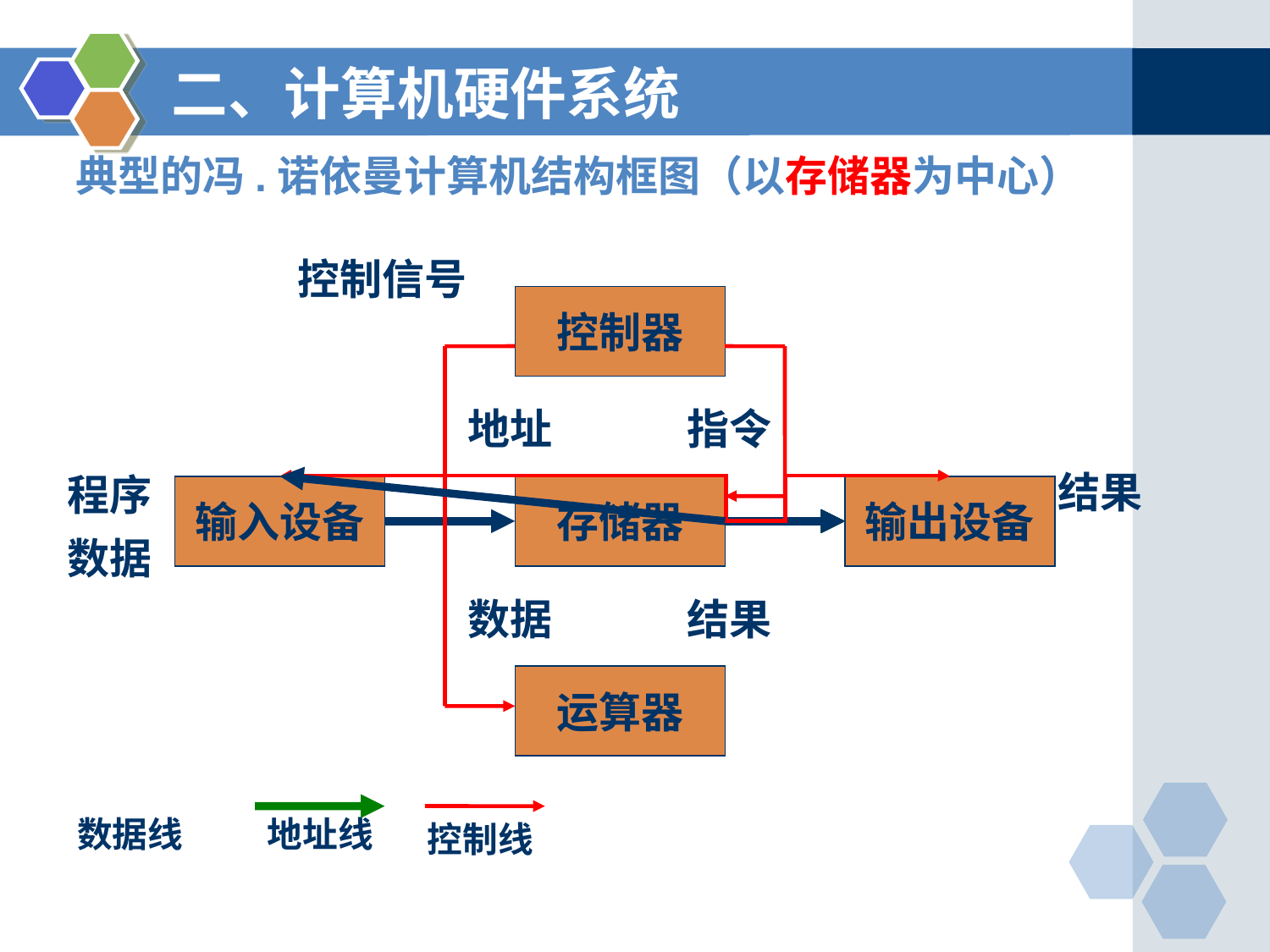

# 二、计算机硬件系统
典型的冯.诺依曼计算机结构框图（以存储器为中心）
控制信号
控制器

地址
指令
结果
程序
输入设备
存储器
输出设备
数据
数据
结果
运算器
数据线
地址线

控制线
52